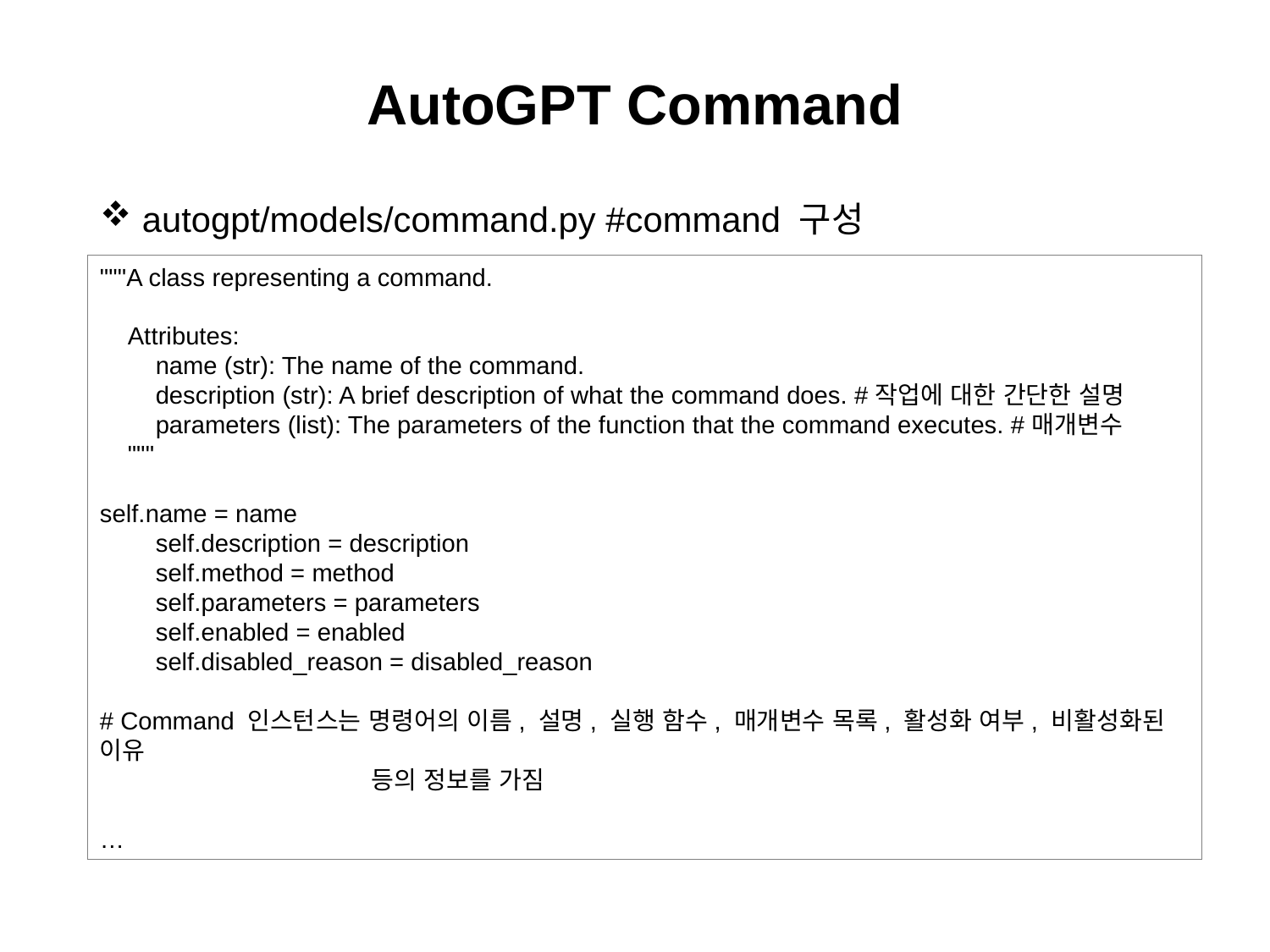

# AutoGPT Command
 autogpt/models/command.py #command 구성
"""A class representing a command.

    Attributes:
        name (str): The name of the command.
        description (str): A brief description of what the command does. #작업에 대한 간단한 설명
        parameters (list): The parameters of the function that the command executes. #매개변수
    """

self.name = name
        self.description = description
        self.method = method
        self.parameters = parameters
        self.enabled = enabled
        self.disabled_reason = disabled_reason

# Command 인스턴스는 명령어의 이름, 설명, 실행 함수, 매개변수 목록, 활성화 여부, 비활성화된 이유
                                      등의 정보를 가짐

…